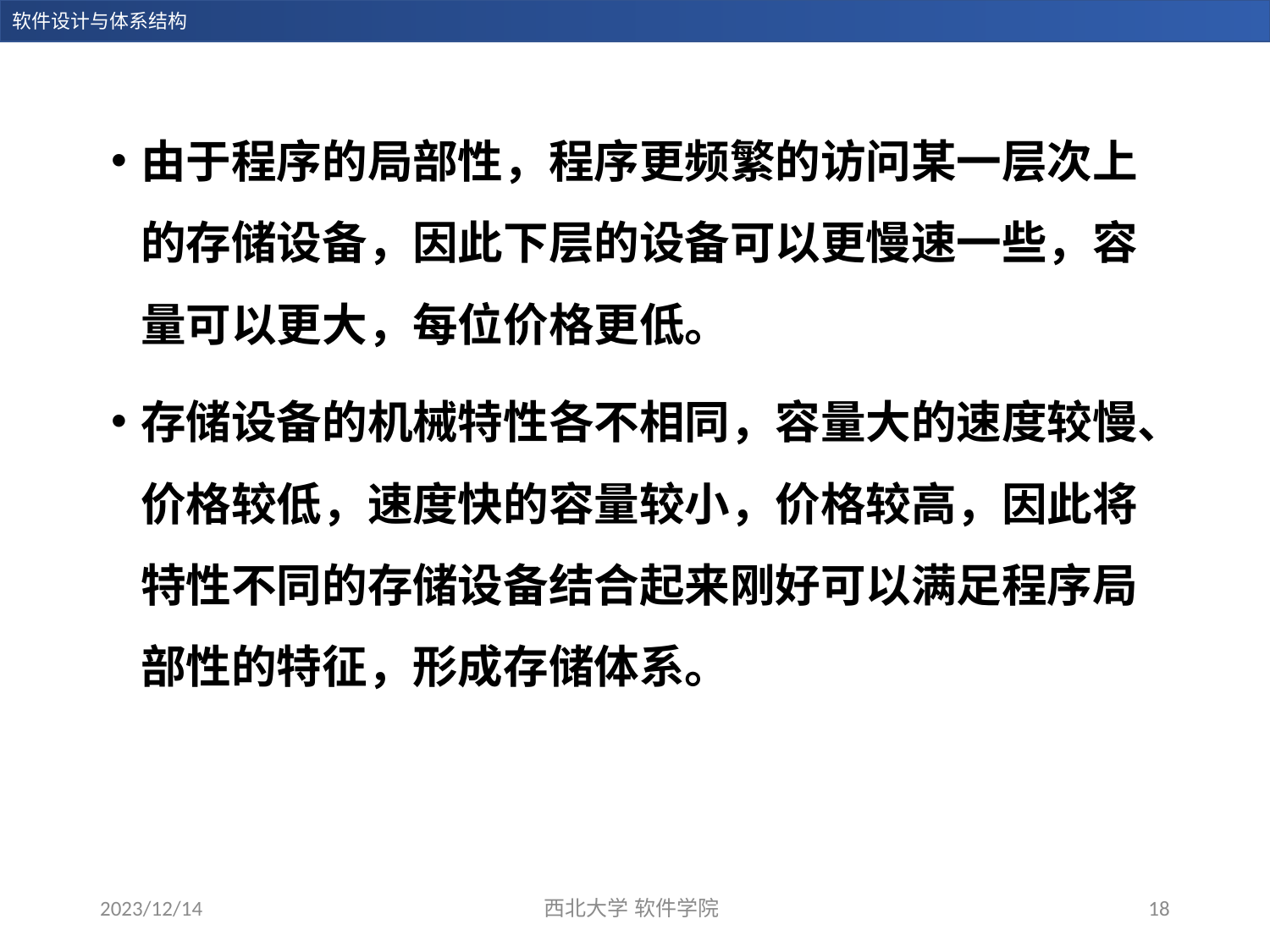

由于程序的局部性，程序更频繁的访问某一层次上的存储设备，因此下层的设备可以更慢速一些，容量可以更大，每位价格更低。
存储设备的机械特性各不相同，容量大的速度较慢、价格较低，速度快的容量较小，价格较高，因此将特性不同的存储设备结合起来刚好可以满足程序局部性的特征，形成存储体系。
2023/12/14
西北大学 软件学院
18